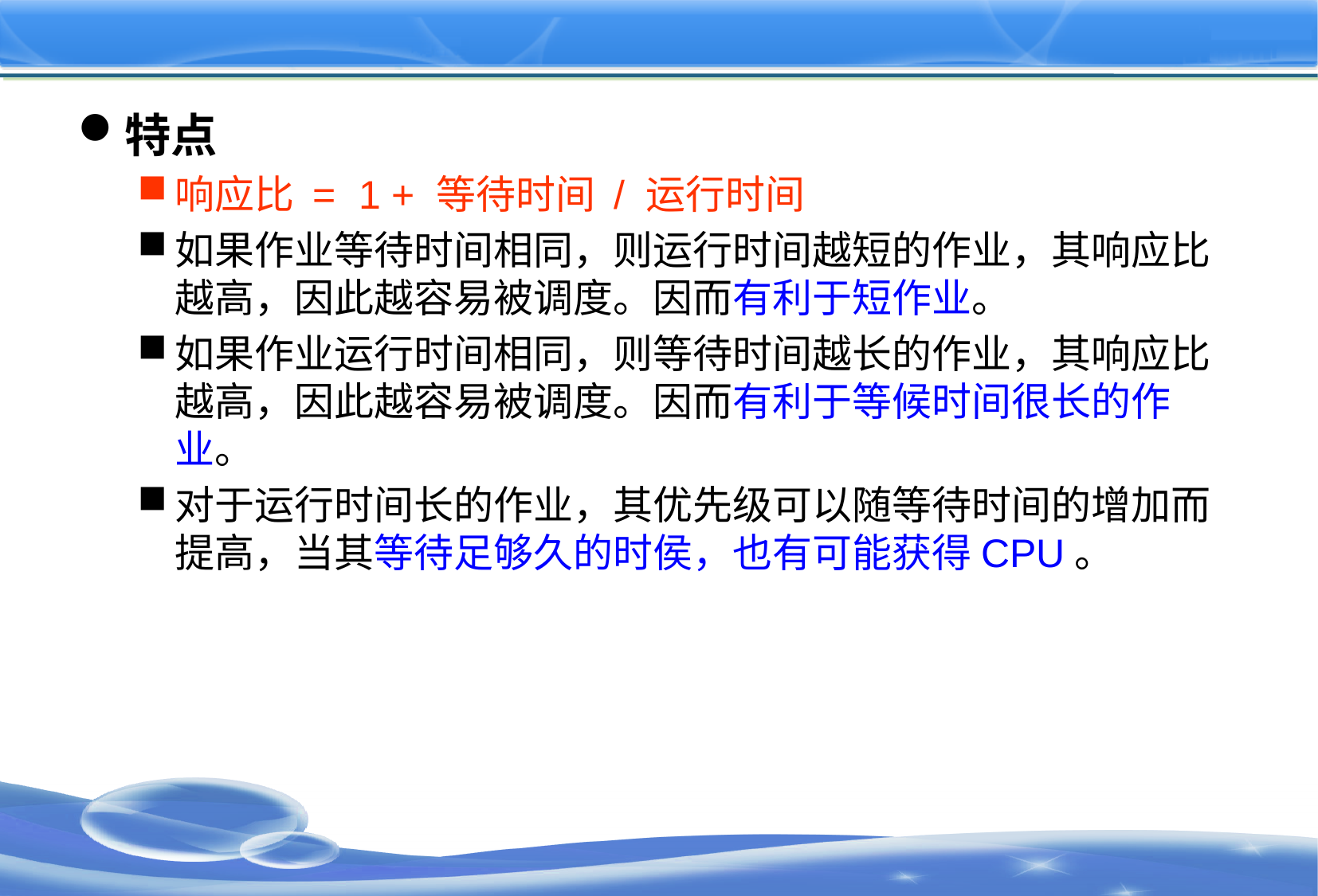

#
特点
响应比 =  1 + 等待时间 / 运行时间
如果作业等待时间相同，则运行时间越短的作业，其响应比越高，因此越容易被调度。因而有利于短作业。
如果作业运行时间相同，则等待时间越长的作业，其响应比越高，因此越容易被调度。因而有利于等候时间很长的作业。
对于运行时间长的作业，其优先级可以随等待时间的增加而提高，当其等待足够久的时侯，也有可能获得CPU。